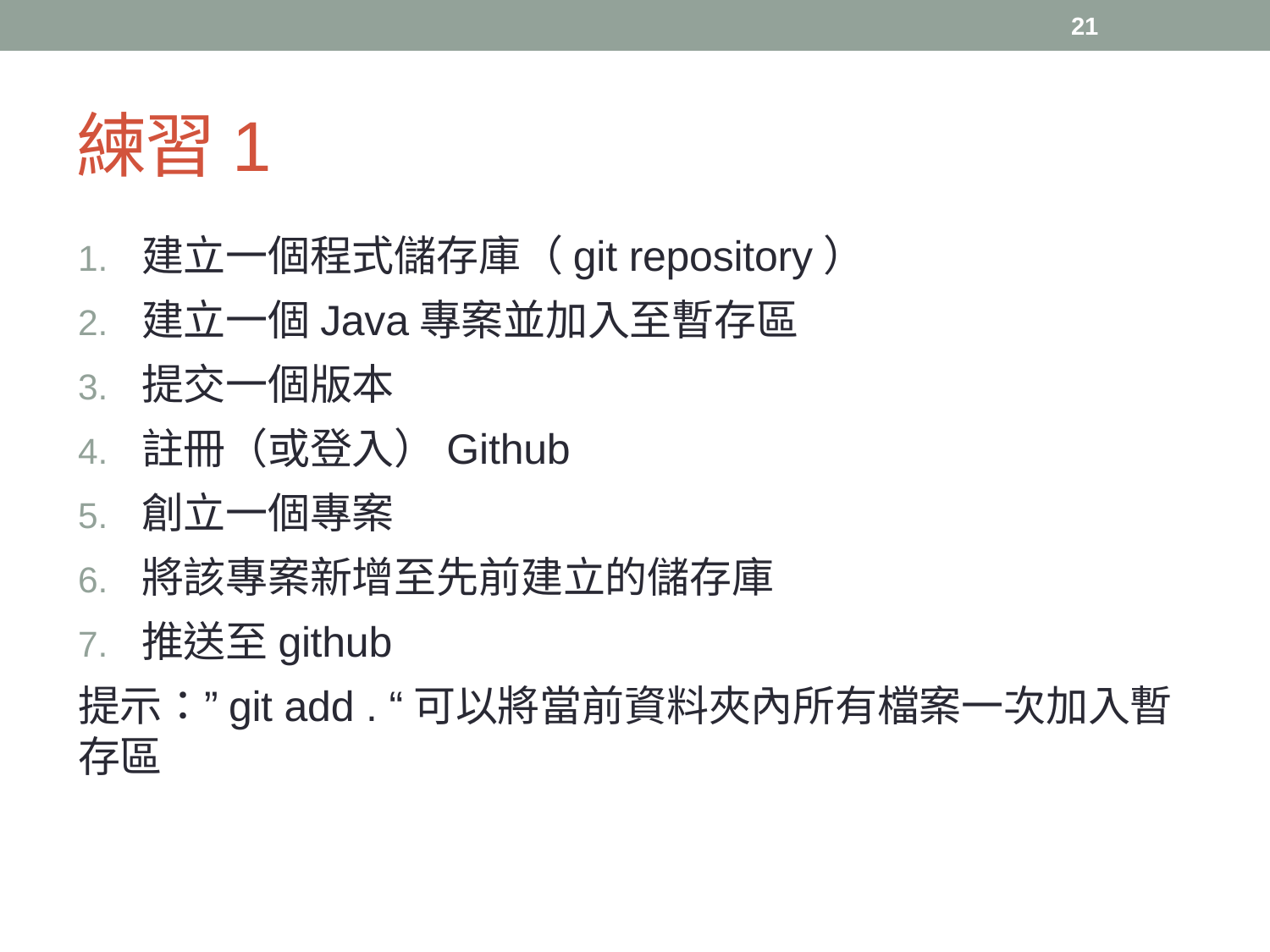

21
# 練習1
建立一個程式儲存庫（git repository）
建立一個Java專案並加入至暫存區
提交一個版本
註冊（或登入）Github
創立一個專案
將該專案新增至先前建立的儲存庫
推送至github
提示：”git add . “可以將當前資料夾內所有檔案一次加入暫存區